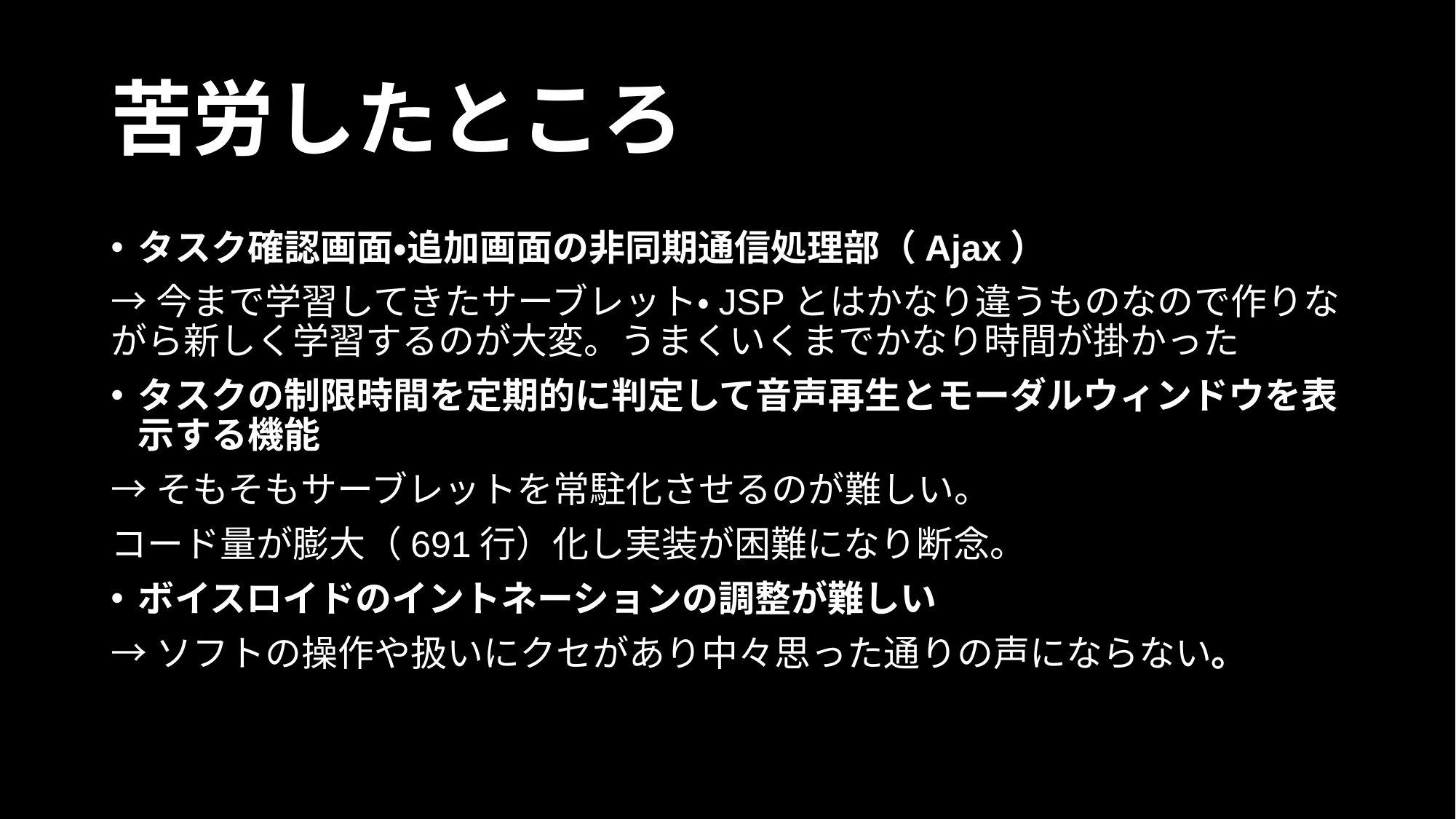

# 苦労したところ
タスク確認画面・追加画面の非同期通信処理部（Ajax）
→今まで学習してきたサーブレット・JSPとはかなり違うものなので作りながら新しく学習するのが大変。うまくいくまでかなり時間が掛かった
タスクの制限時間を定期的に判定して音声再生とモーダルウィンドウを表示する機能
→そもそもサーブレットを常駐化させるのが難しい。
コード量が膨大（691行）化し実装が困難になり断念。
ボイスロイドのイントネーションの調整が難しい
→ソフトの操作や扱いにクセがあり中々思った通りの声にならない。